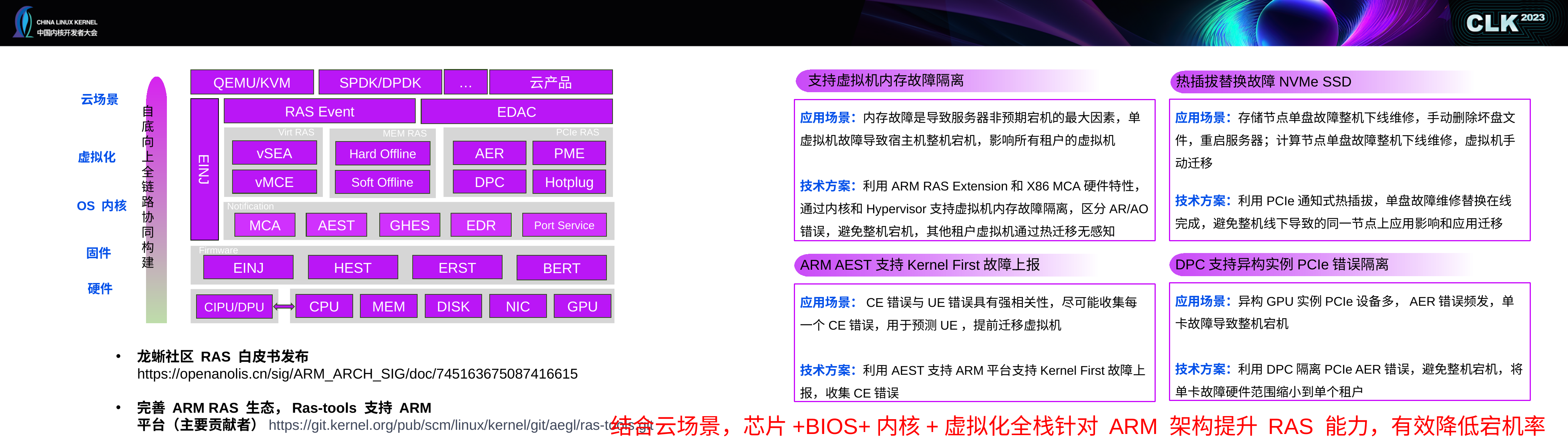

支持虚拟机内存故障隔离
…
云产品
QEMU/KVM
SPDK/DPDK

自底向上全链路协同构建
EINJ
RAS Event
EDAC
PCIe RAS

AER
PME
DPC
Hotplug
Virt RAS

vSEA
vMCE
MEM RAS

Hard Offline
Soft Offline
Notification

MCA
AEST
GHES
EDR
Port Service
Firmware

EINJ
HEST
ERST
BERT

CPU
MEM
DISK
NIC
GPU

CIPU/DPU

热插拔替换故障NVMe SSD
云场景
应用场景：存储节点单盘故障整机下线维修，手动删除坏盘文件，重启服务器；计算节点单盘故障整机下线维修，虚拟机手动迁移

技术方案：利用PCIe通知式热插拔，单盘故障维修替换在线完成，避免整机线下导致的同一节点上应用影响和应用迁移

应用场景：内存故障是导致服务器非预期宕机的最大因素，单虚拟机故障导致宿主机整机宕机，影响所有租户的虚拟机

技术方案：利用ARM RAS Extension和X86 MCA硬件特性，通过内核和Hypervisor支持虚拟机内存故障隔离，区分AR/AO错误，避免整机宕机，其他租户虚拟机通过热迁移无感知
虚拟化
OS 内核
固件

DPC支持异构实例PCIe错误隔离

ARM AEST支持Kernel First故障上报
硬件
应用场景：异构GPU实例PCIe设备多，AER错误频发，单卡故障导致整机宕机

技术方案：利用DPC隔离PCIe AER错误，避免整机宕机，将单卡故障硬件范围缩小到单个租户
应用场景：CE错误与UE错误具有强相关性，尽可能收集每一个CE错误，用于预测UE，提前迁移虚拟机

技术方案：利用AEST支持ARM平台支持Kernel First故障上报，收集CE错误
龙蜥社区 RAS 白皮书发布 https://openanolis.cn/sig/ARM_ARCH_SIG/doc/745163675087416615

完善 ARM RAS 生态，Ras-tools 支持 ARM 平台（主要贡献者）https://git.kernel.org/pub/scm/linux/kernel/git/aegl/ras-tools.git

结合云场景，芯片+BIOS+内核+虚拟化全栈针对 ARM 架构提升 RAS 能力，有效降低宕机率